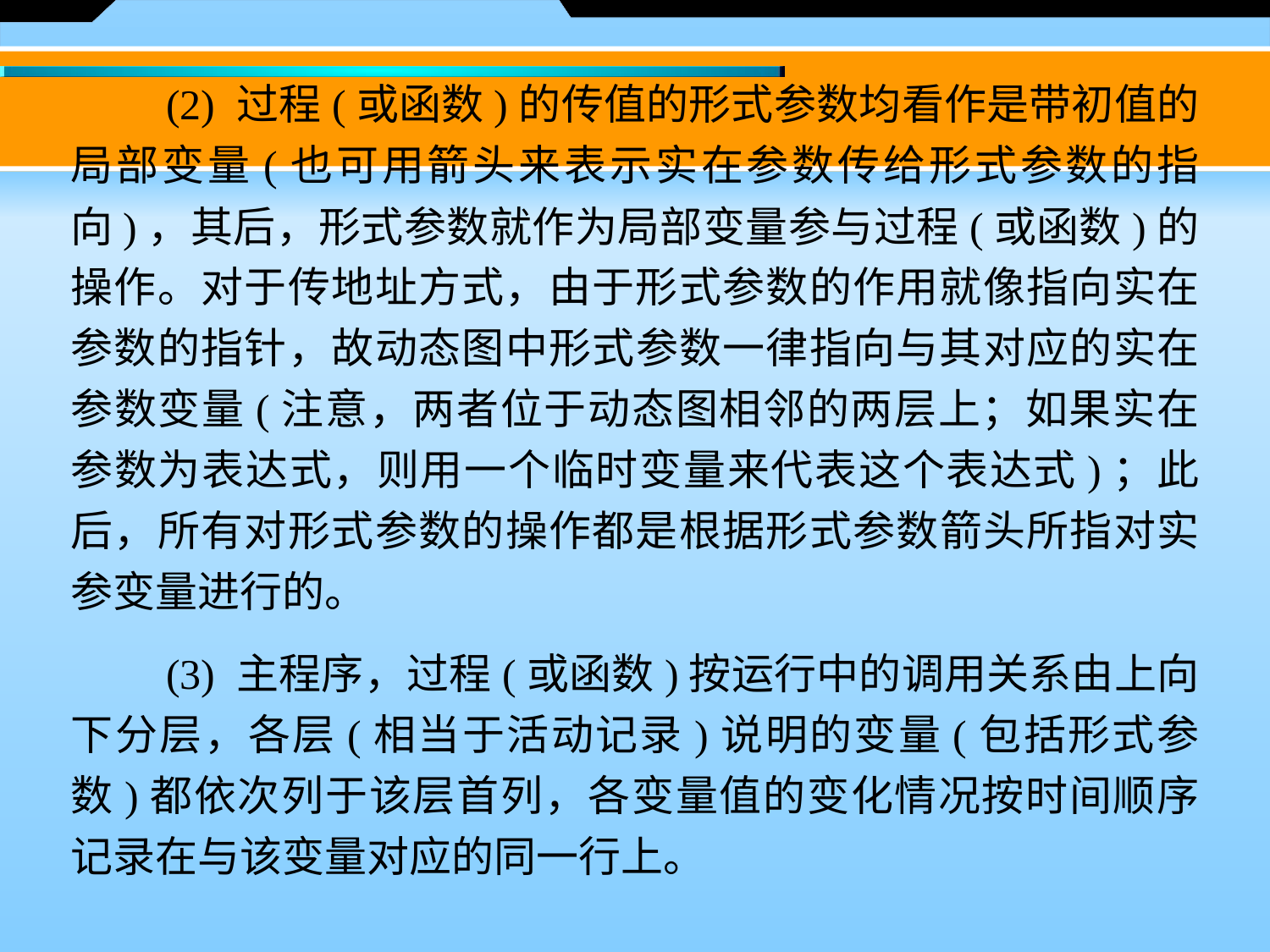

(2) 过程(或函数)的传值的形式参数均看作是带初值的局部变量(也可用箭头来表示实在参数传给形式参数的指向)，其后，形式参数就作为局部变量参与过程(或函数)的操作。对于传地址方式，由于形式参数的作用就像指向实在参数的指针，故动态图中形式参数一律指向与其对应的实在参数变量(注意，两者位于动态图相邻的两层上；如果实在参数为表达式，则用一个临时变量来代表这个表达式)；此后，所有对形式参数的操作都是根据形式参数箭头所指对实参变量进行的。
　　(3) 主程序，过程(或函数)按运行中的调用关系由上向下分层，各层(相当于活动记录)说明的变量(包括形式参数)都依次列于该层首列，各变量值的变化情况按时间顺序记录在与该变量对应的同一行上。